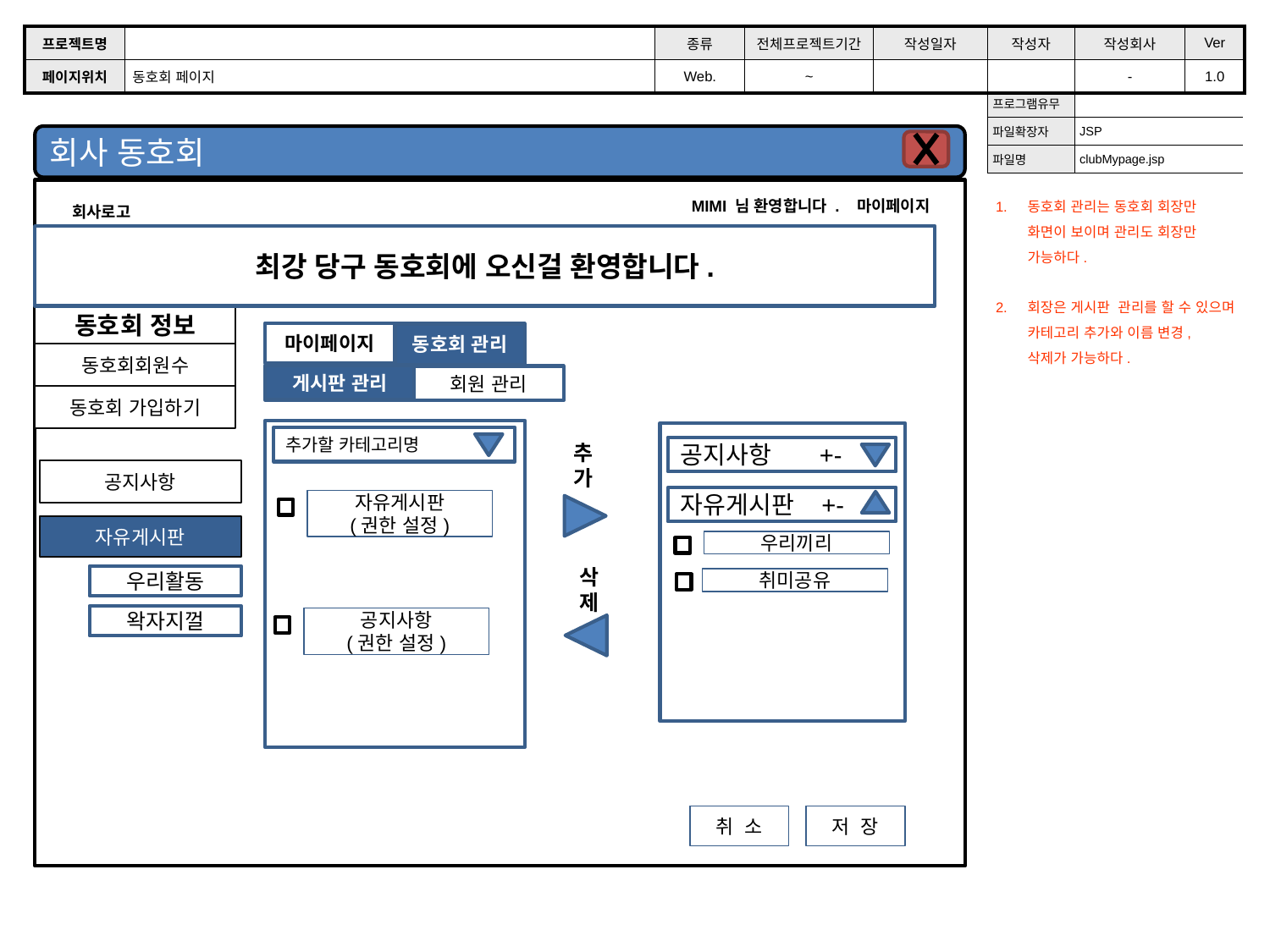

| 프로젝트명 |  | 종류 | 전체프로젝트기간 | 작성일자 | 작성자 | 작성회사 | Ver |
| --- | --- | --- | --- | --- | --- | --- | --- |
| 페이지위치 | 동호회 페이지 | Web. | ~ |  |  | - | 1.0 |
| 프로그램유무 |  |
| --- | --- |
| 파일확장자 | JSP |
| 파일명 | clubMypage.jsp |
회사 동호회

회사로고
MIMI 님 환영합니다 .   마이페이지

동호회 관리는 동호회 회장만 화면이 보이며 관리도 회장만 가능하다.

회장은 게시판  관리를 할 수 있으며 카테고리 추가와 이름 변경, 삭제가 가능하다.
최강 당구 동호회에 오신걸 환영합니다.
동호회 정보
마이페이지
동호회 관리
게시판 관리

추가할 카테고리명

공지사항      +-

추가

삭제

취  소
저  장
자유게시판   +-

우리끼리

취미공유

자유게시판
(권한 설정)

공지사항
(권한 설정)

동호회회원수
회원 관리
동호회 가입하기
공지사항
자유게시판
우리활동
왁자지껄